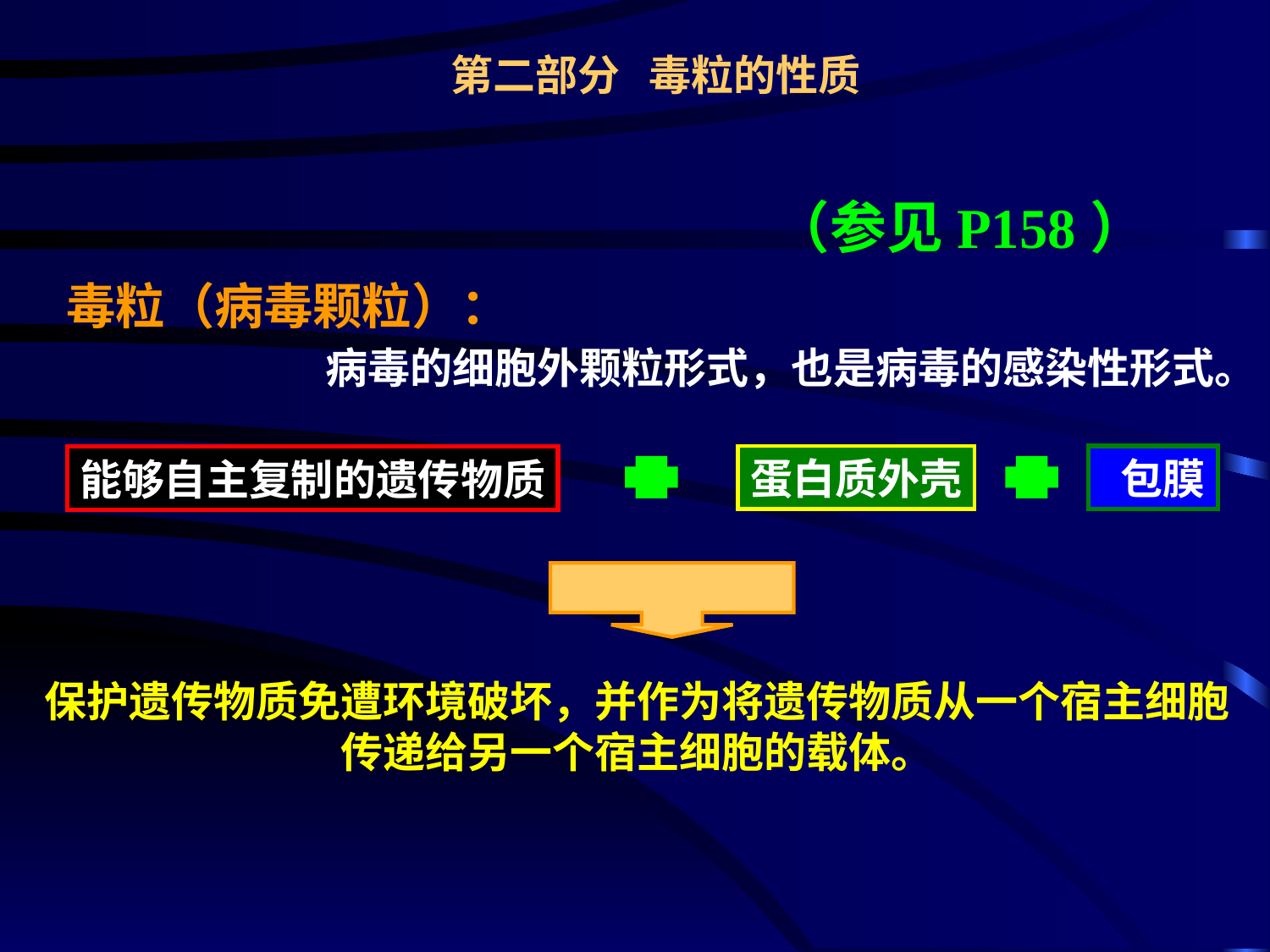

第二部分   毒粒的性质
（参见P158）
毒粒（病毒颗粒）：
                      病毒的细胞外颗粒形式，也是病毒的感染性形式。
蛋白质外壳
 包膜
能够自主复制的遗传物质

保护遗传物质免遭环境破坏，并作为将遗传物质从一个宿主细胞
传递给另一个宿主细胞的载体。